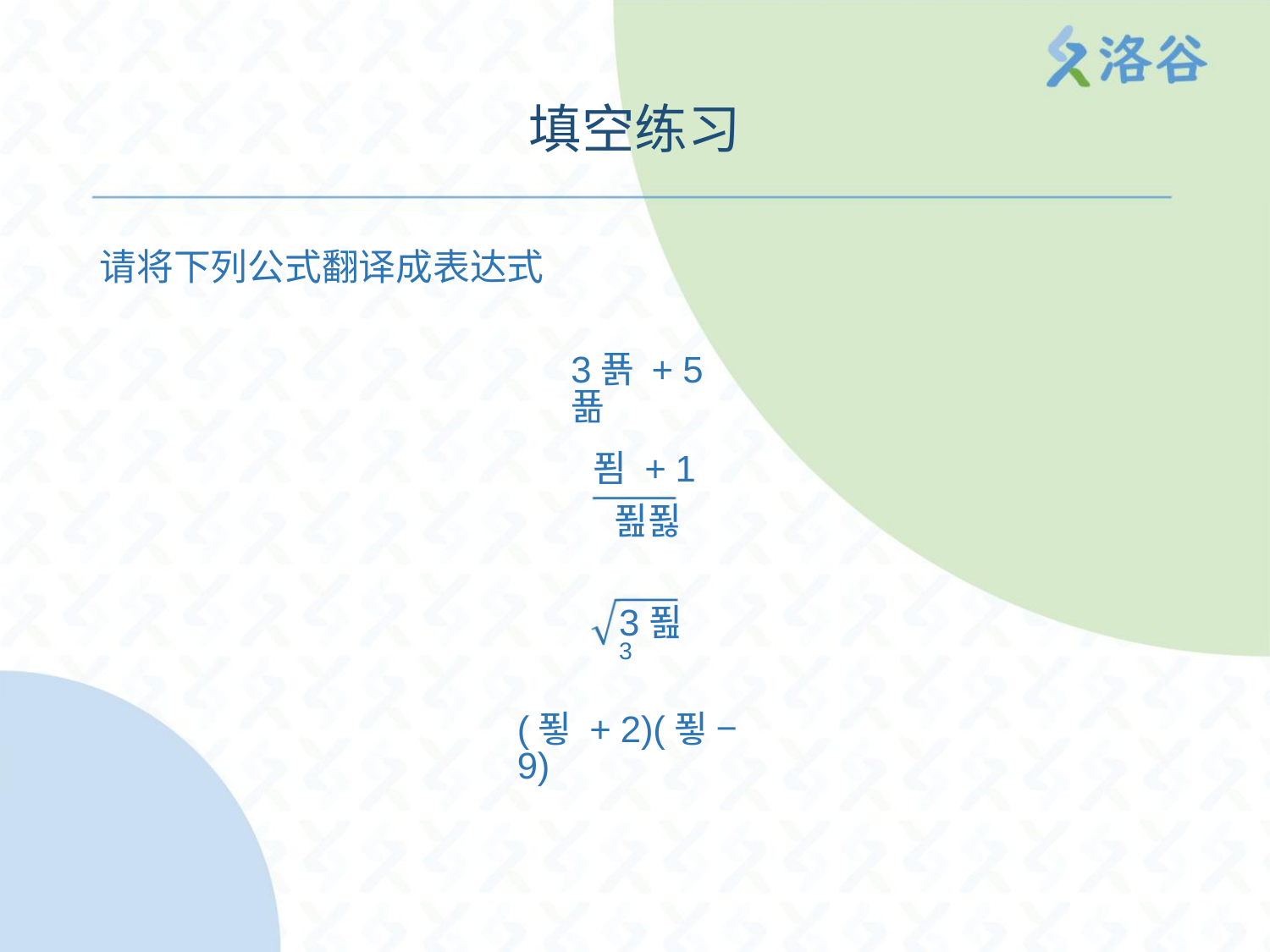

填空练习
请将下列公式翻译成表达式
3푥 + 5푦
푐 + 1
푎푏
3푎3
(푛 + 2)(푛 − 9)